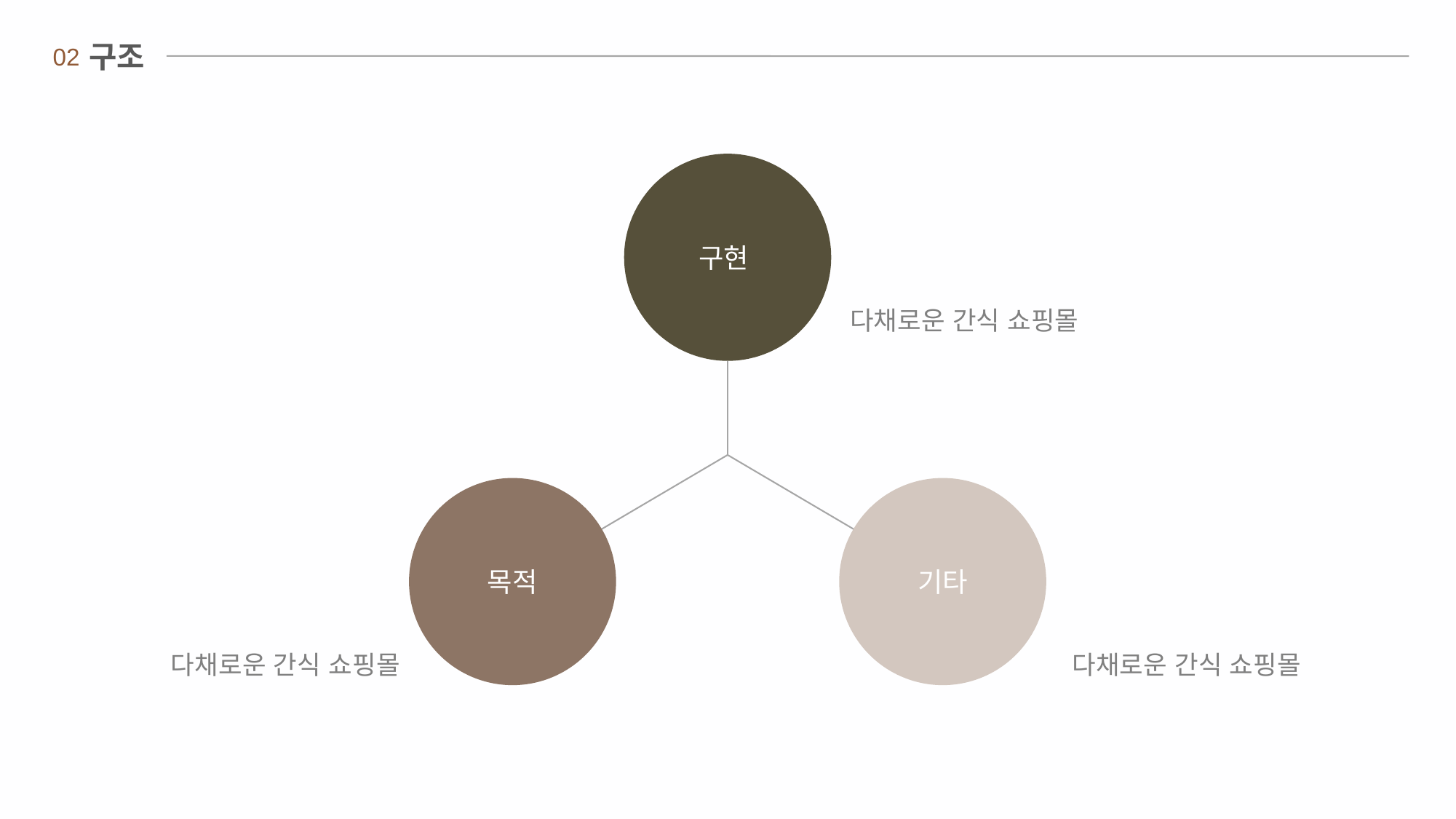

구조
02
구현
다채로운 간식 쇼핑몰
목적
기타
다채로운 간식 쇼핑몰
다채로운 간식 쇼핑몰